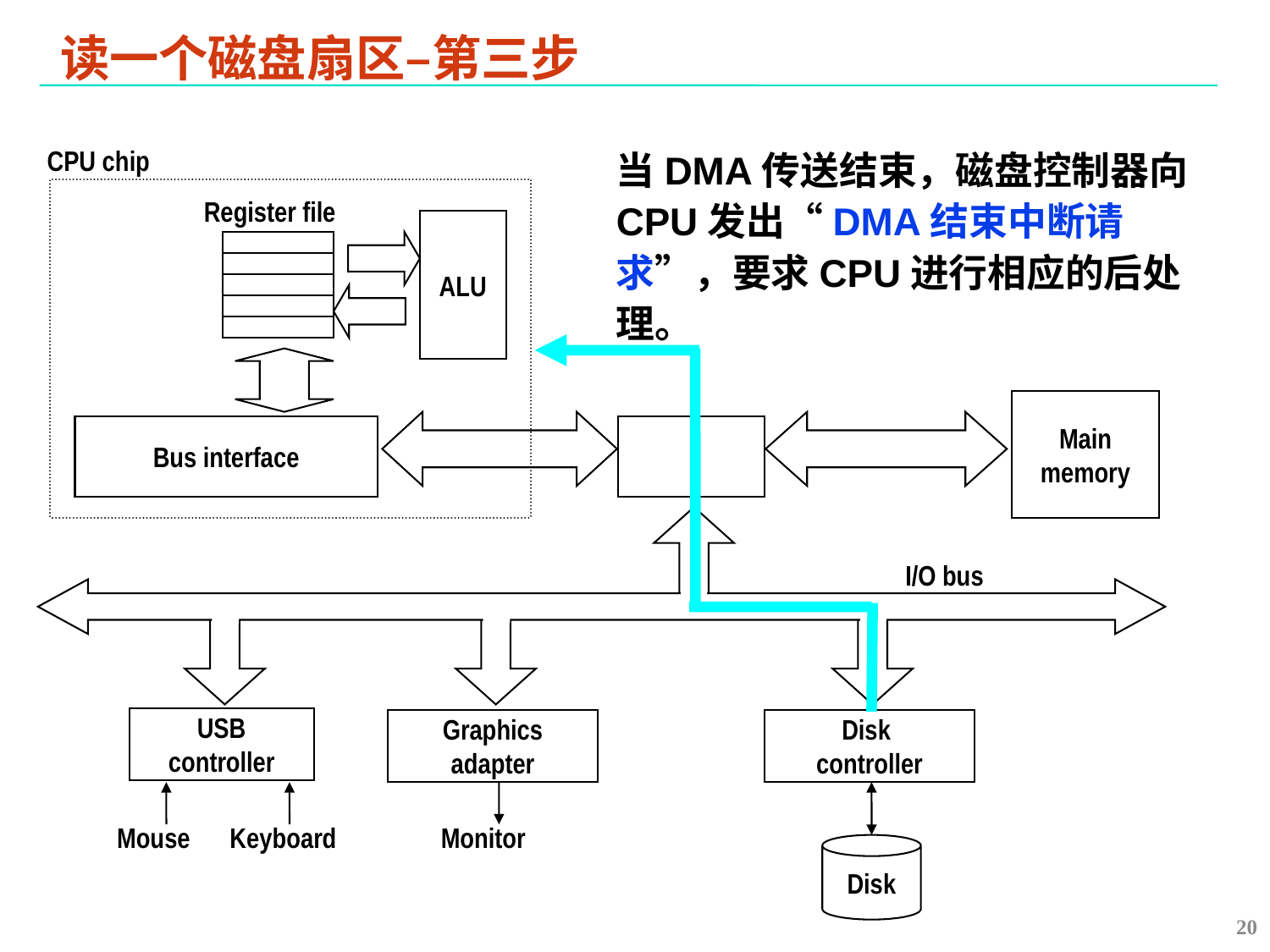

读一个磁盘扇区–第三步
当DMA传送结束，磁盘控制器向CPU发出“DMA结束中断请求”，要求CPU进行相应的后处理。
CPU chip

Register file
ALU

Main
memory

Bus interface

I/O bus

USB
controller
Graphics
adapter
Disk
controller

Mouse
Keyboard
Monitor
Disk
20